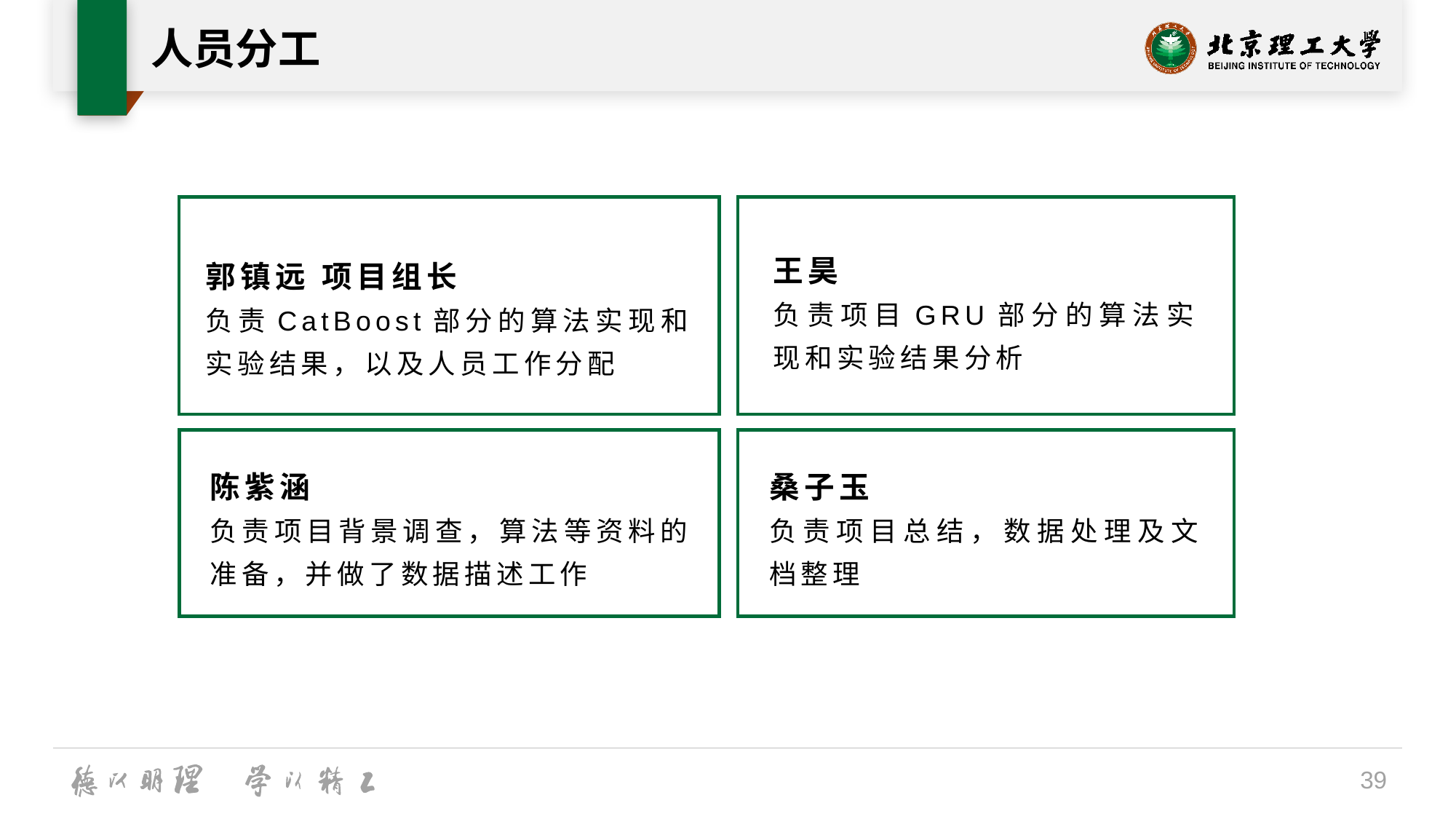

# 人员分工

王昊
负责项目GRU部分的算法实现和实验结果分析
郭镇远 项目组长
负责CatBoost部分的算法实现和实验结果，以及人员工作分配

陈紫涵
负责项目背景调查，算法等资料的准备，并做了数据描述工作
桑子玉
负责项目总结，数据处理及文档整理